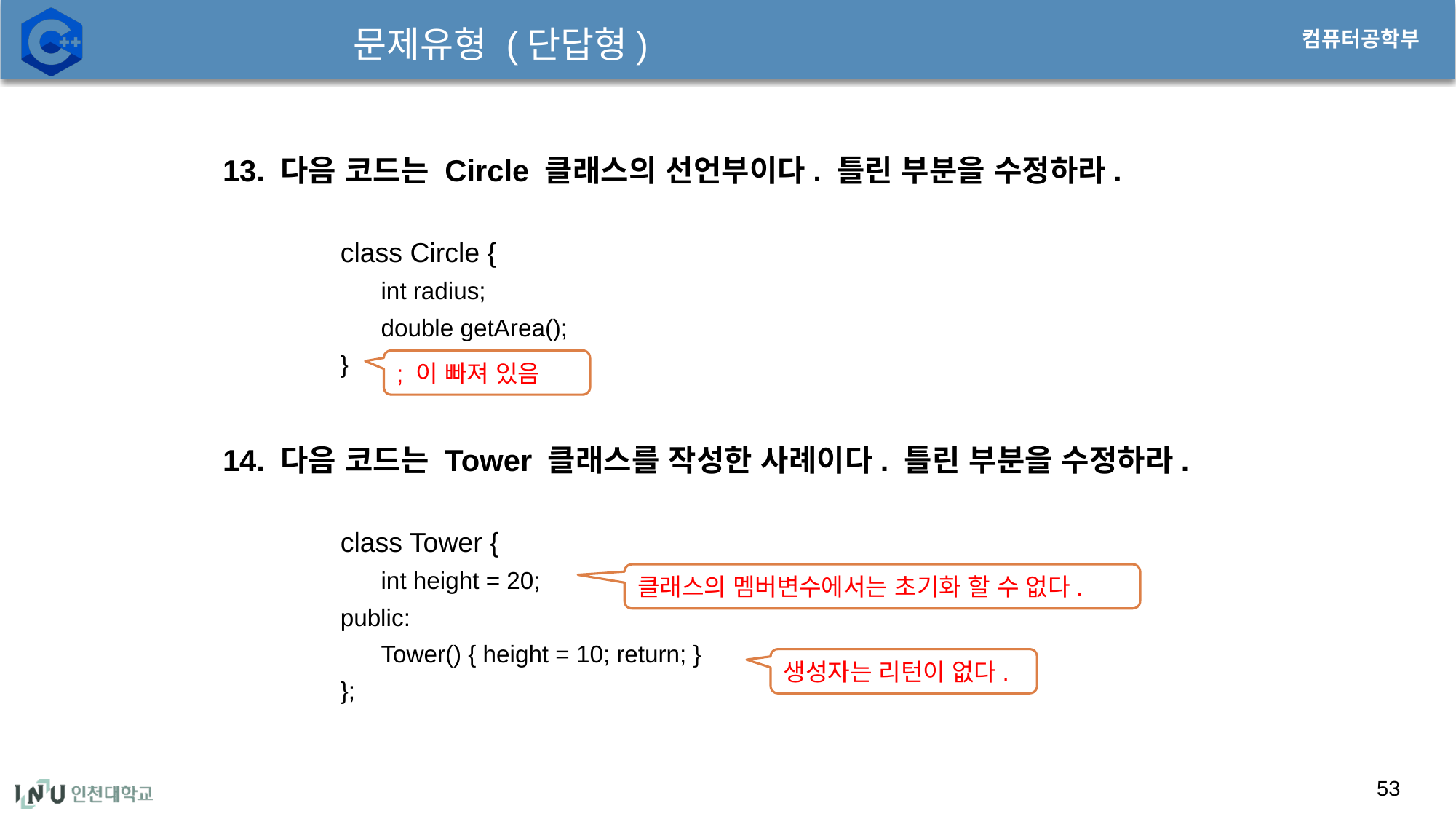

# 문제유형 (단답형)
13. 다음 코드는 Circle 클래스의 선언부이다. 틀린 부분을 수정하라.

class Circle {
      int radius;
      double getArea();
}
; 이 빠져 있음
14. 다음 코드는 Tower 클래스를 작성한 사례이다. 틀린 부분을 수정하라.

class Tower {
      int height = 20;
public:
      Tower() { height = 10; return; }
};
클래스의 멤버변수에서는 초기화 할 수 없다.
생성자는 리턴이 없다.